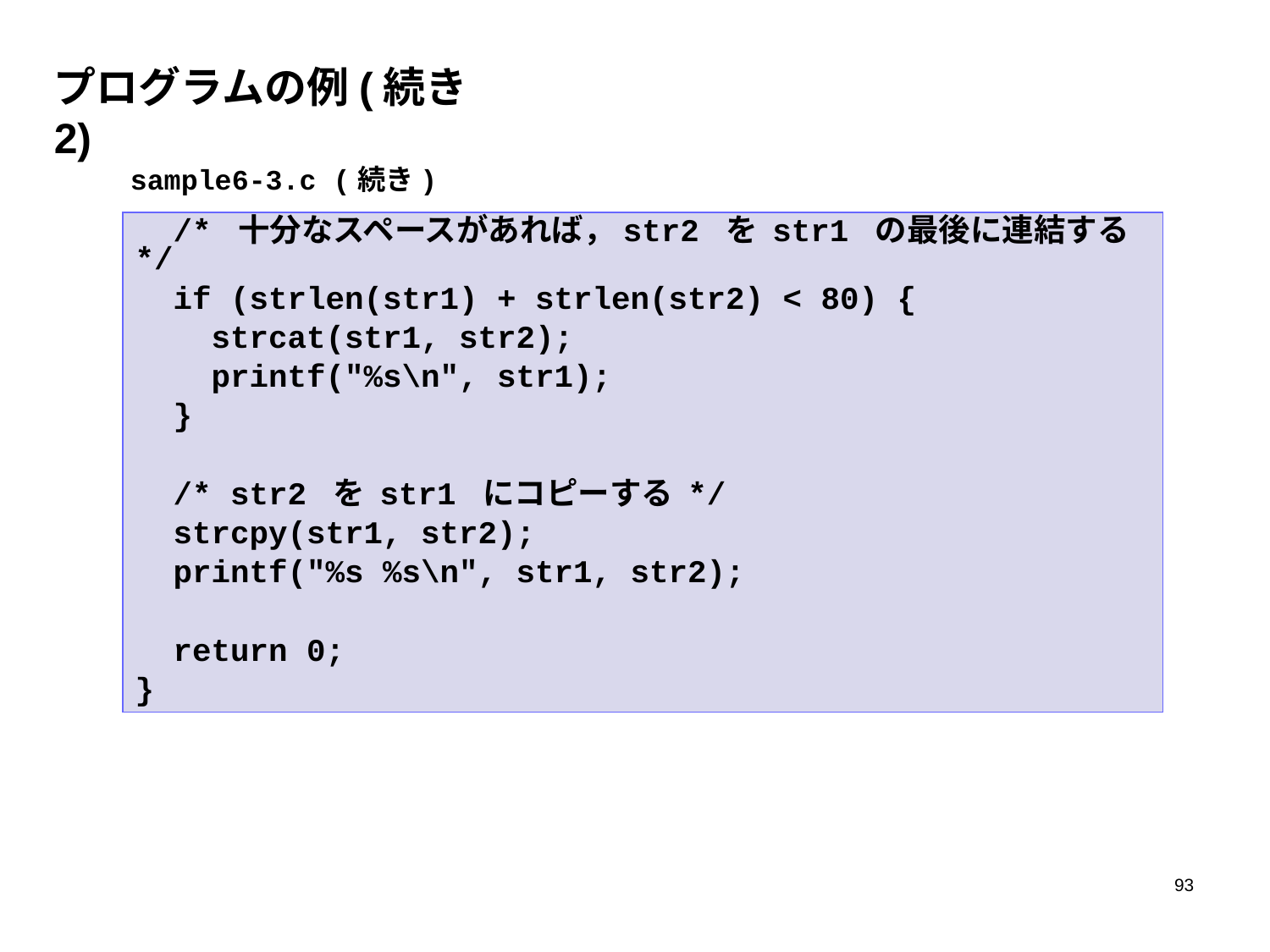

プログラムの例(続き2)
sample6-3.c (続き)
  /* 十分なスペースがあれば，str2 を str1 の最後に連結する */
  if (strlen(str1) + strlen(str2) < 80) {
    strcat(str1, str2);
    printf("%s\n", str1);
  }

  /* str2 を str1 にコピーする */
  strcpy(str1, str2);
  printf("%s %s\n", str1, str2);

  return 0;
}
93